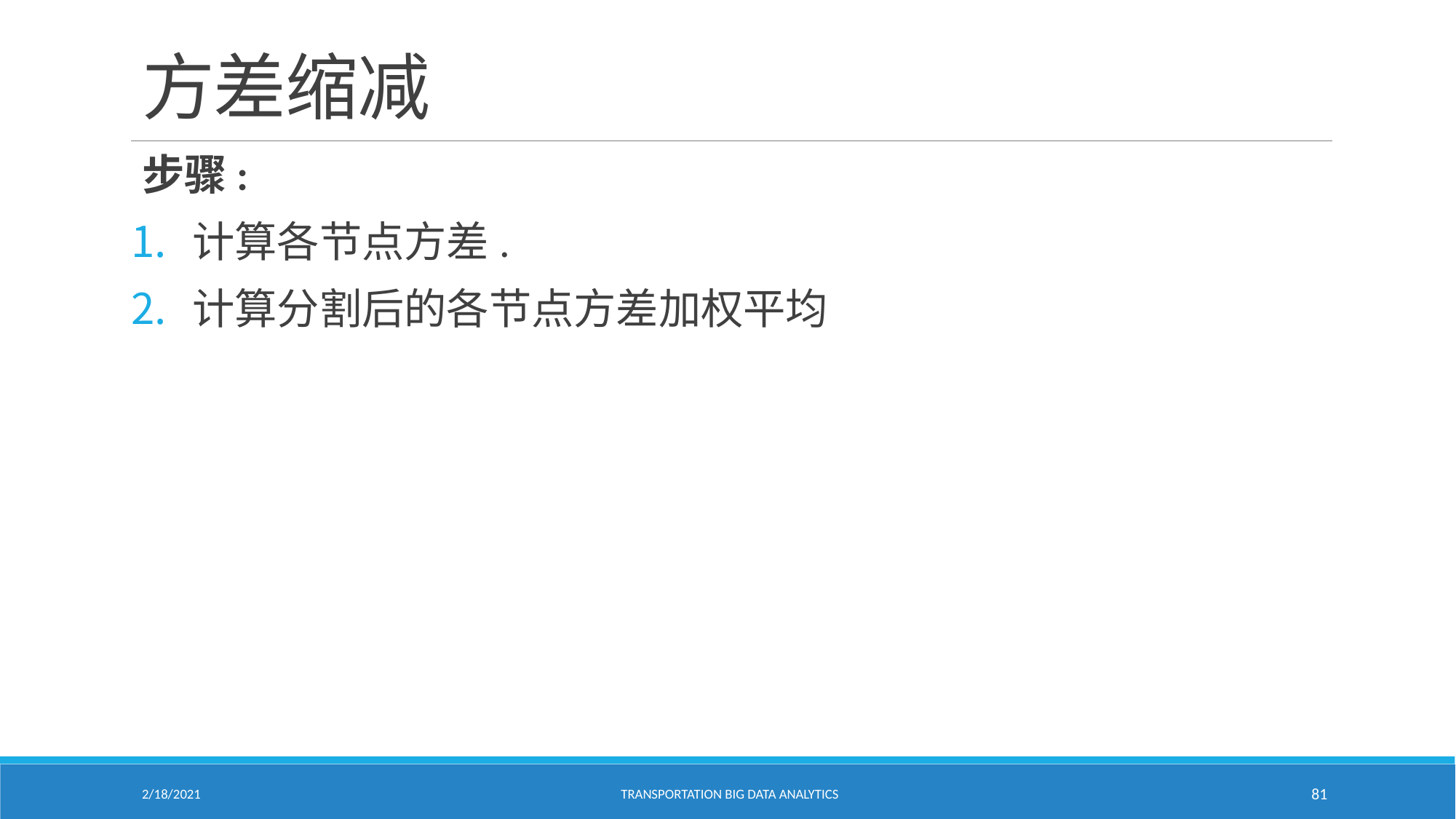

# 方差缩减
步骤:
计算各节点方差.
计算分割后的各节点方差加权平均
2/18/2021
Transportation Big Data Analytics
81